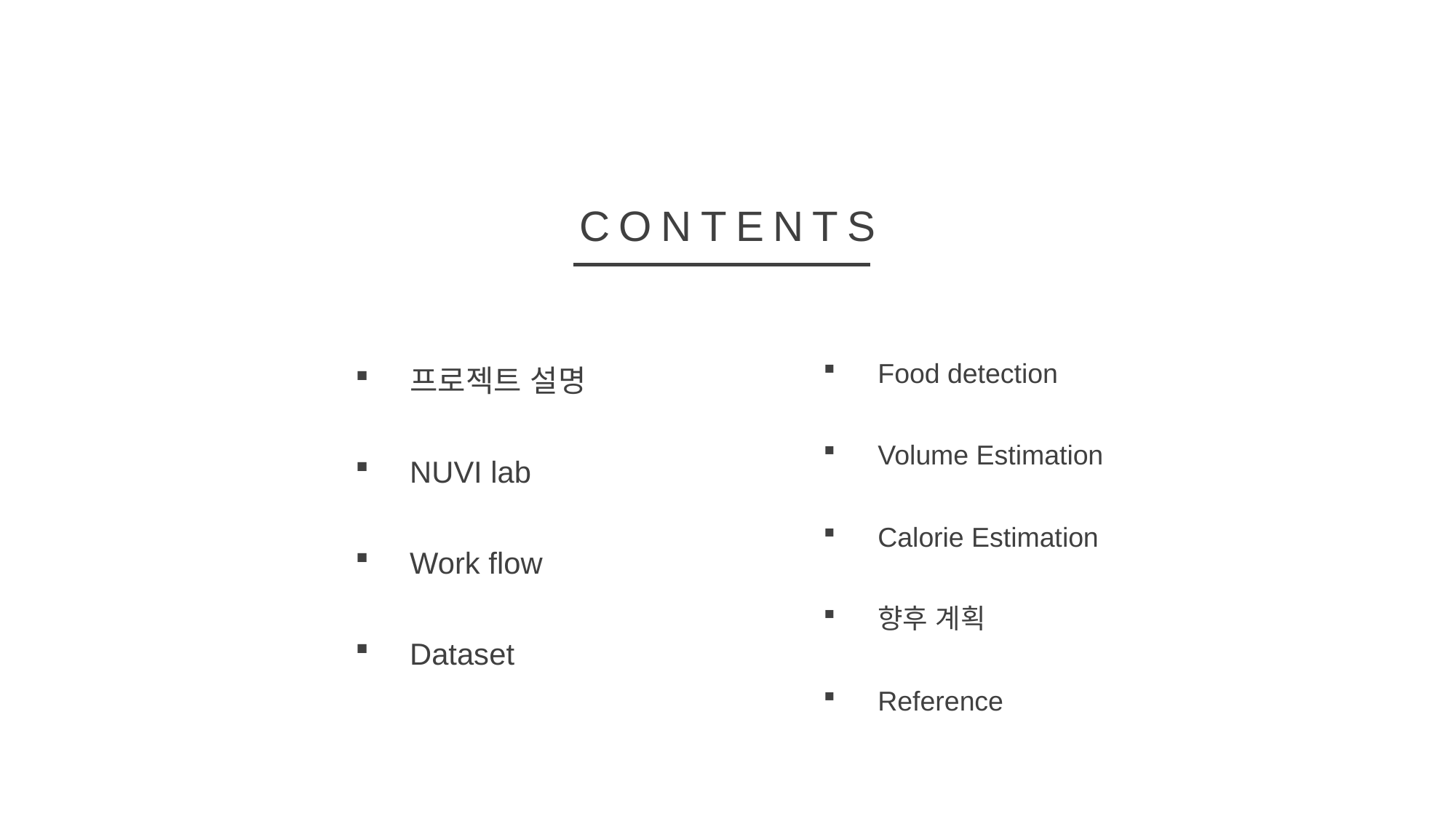

CONTENTS
프로젝트 설명
NUVI lab
Work flow
Dataset

Food detection
Volume Estimation
Calorie Estimation
향후 계획
Reference